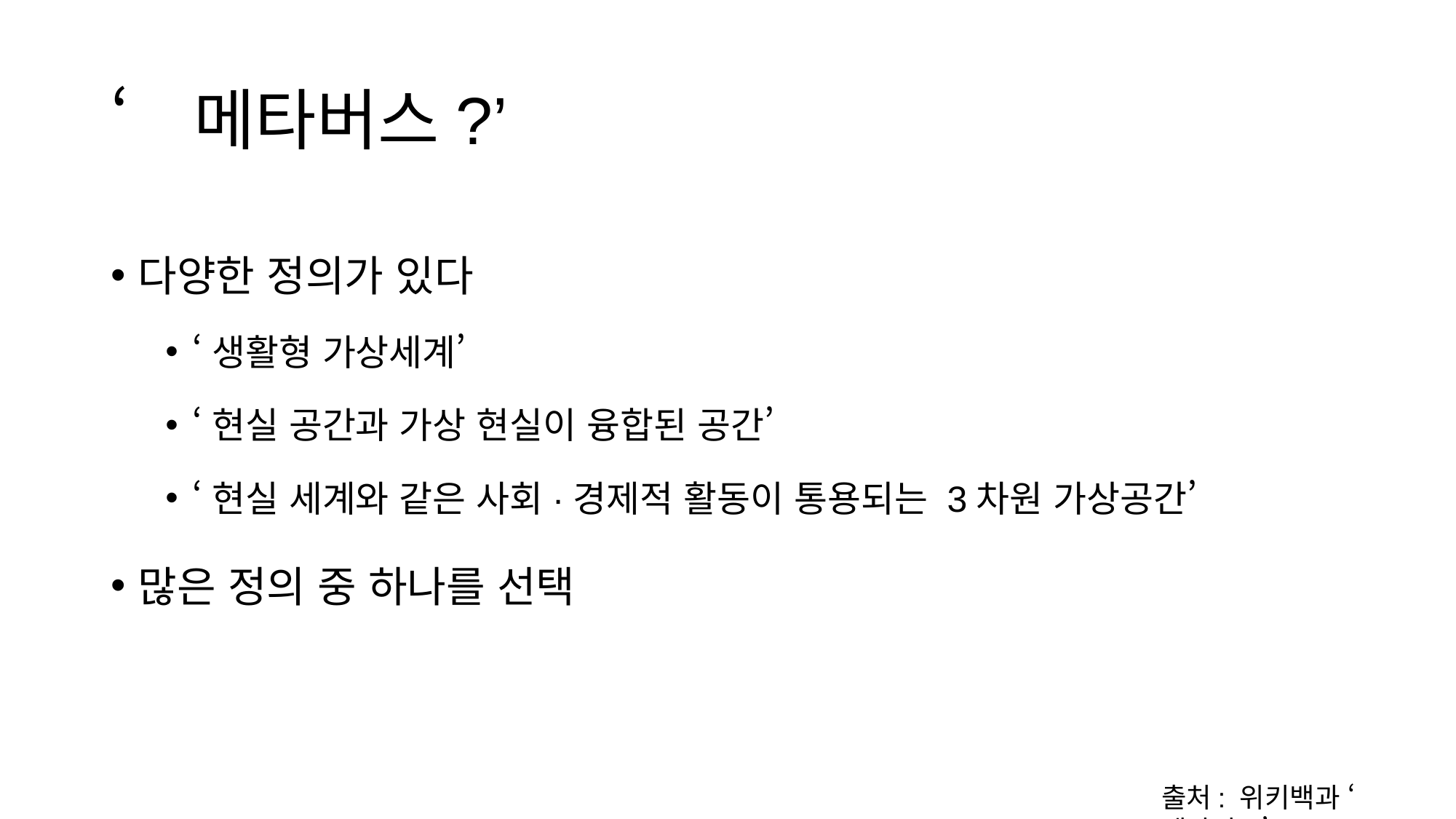

# ‘메타버스?’
다양한 정의가 있다
‘생활형 가상세계’
‘현실 공간과 가상 현실이 융합된 공간’
‘현실 세계와 같은 사회·경제적 활동이 통용되는 3차원 가상공간’
많은 정의 중 하나를 선택
출처: 위키백과 ‘메타버스’